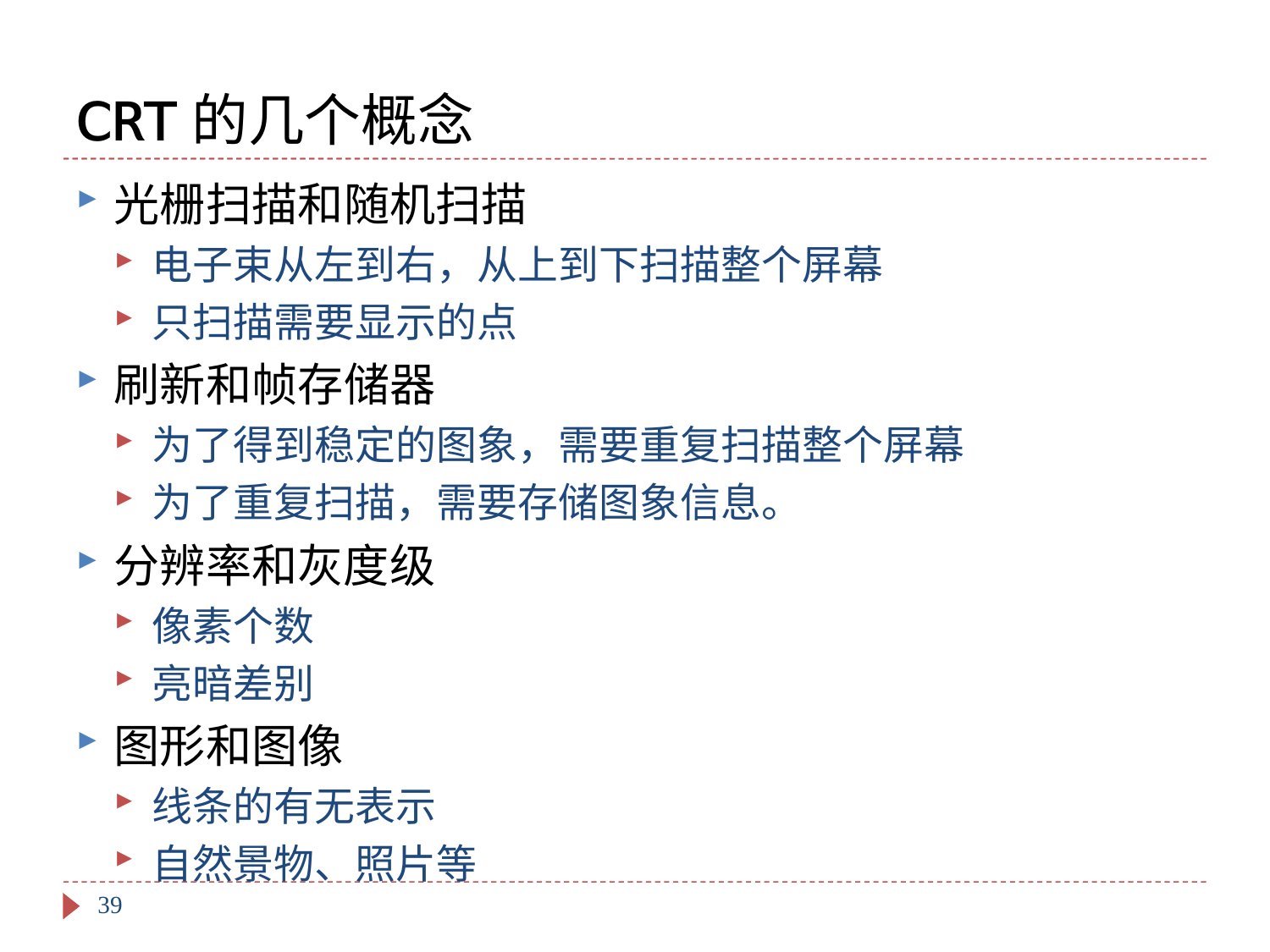

# CRT的几个概念
光栅扫描和随机扫描
电子束从左到右，从上到下扫描整个屏幕
只扫描需要显示的点
刷新和帧存储器
为了得到稳定的图象，需要重复扫描整个屏幕
为了重复扫描，需要存储图象信息。
分辨率和灰度级
像素个数
亮暗差别
图形和图像
线条的有无表示
自然景物、照片等

39